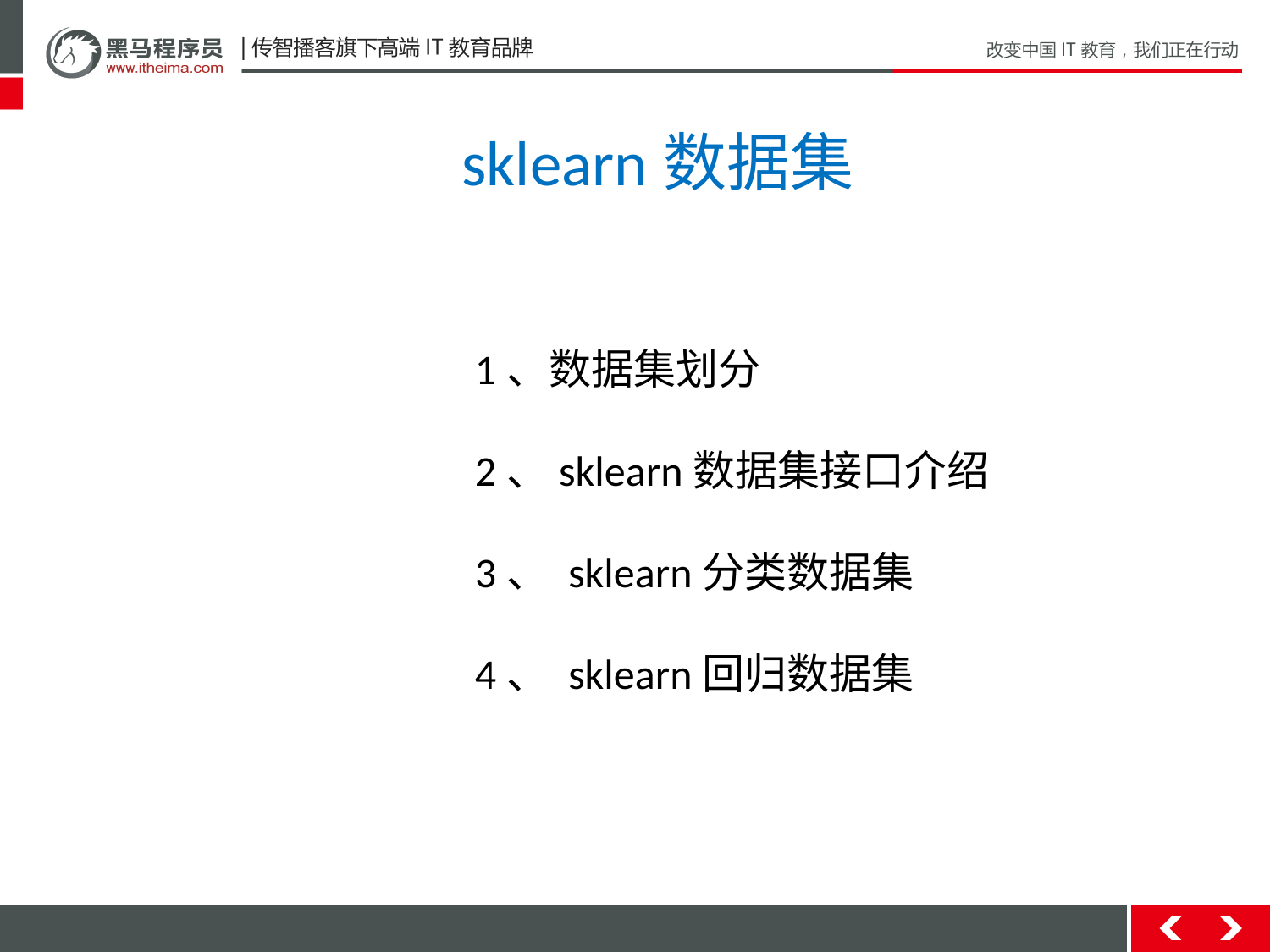

sklearn数据集
1、数据集划分

2、sklearn数据集接口介绍

3、 sklearn分类数据集

4、 sklearn回归数据集